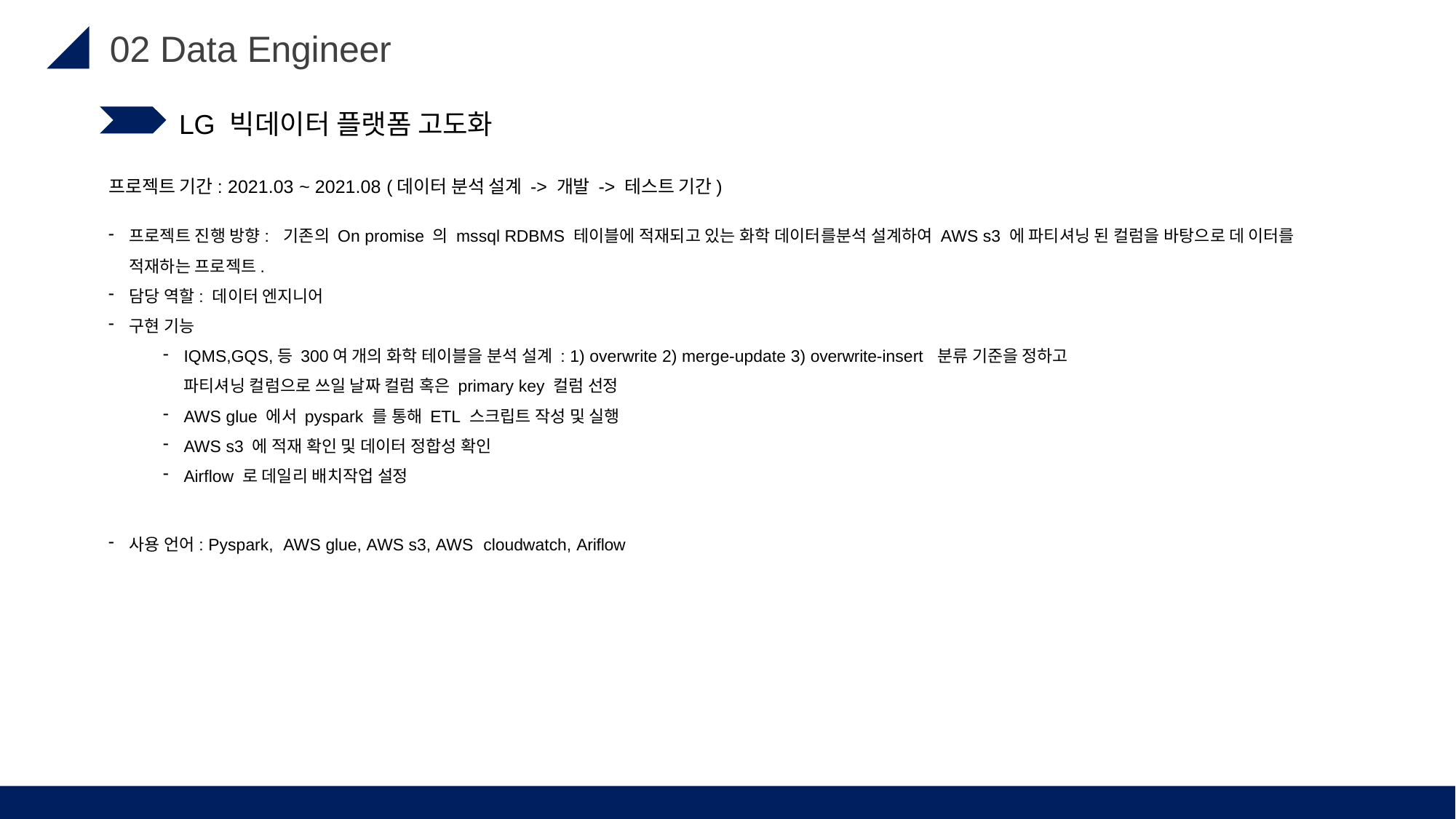

# 02 Data Engineer

LG 빅데이터 플랫폼 고도화

프로젝트 기간: 2021.03 ~ 2021.08 (데이터 분석 설계 -> 개발 -> 테스트 기간)
프로젝트 진행 방향: 기존의 On promise 의 mssql RDBMS 테이블에 적재되고 있는 화학 데이터를분석 설계하여 AWS s3 에 파티셔닝 된 컬럼을 바탕으로 데 이터를 적재하는 프로젝트.
담당 역할: 데이터 엔지니어
구현 기능
IQMS,GQS,등 300여 개의 화학 테이블을 분석 설계 : 1) overwrite 2) merge-update 3) overwrite-insert 분류 기준을 정하고 파티셔닝 컬럼으로 쓰일 날짜 컬럼 혹은 primary key 컬럼 선정
AWS glue 에서 pyspark 를 통해 ETL 스크립트 작성 및 실행
AWS s3 에 적재 확인 및 데이터 정합성 확인
Airflow 로 데일리 배치작업 설정

사용 언어: Pyspark, AWS glue, AWS s3, AWS cloudwatch, Ariflow